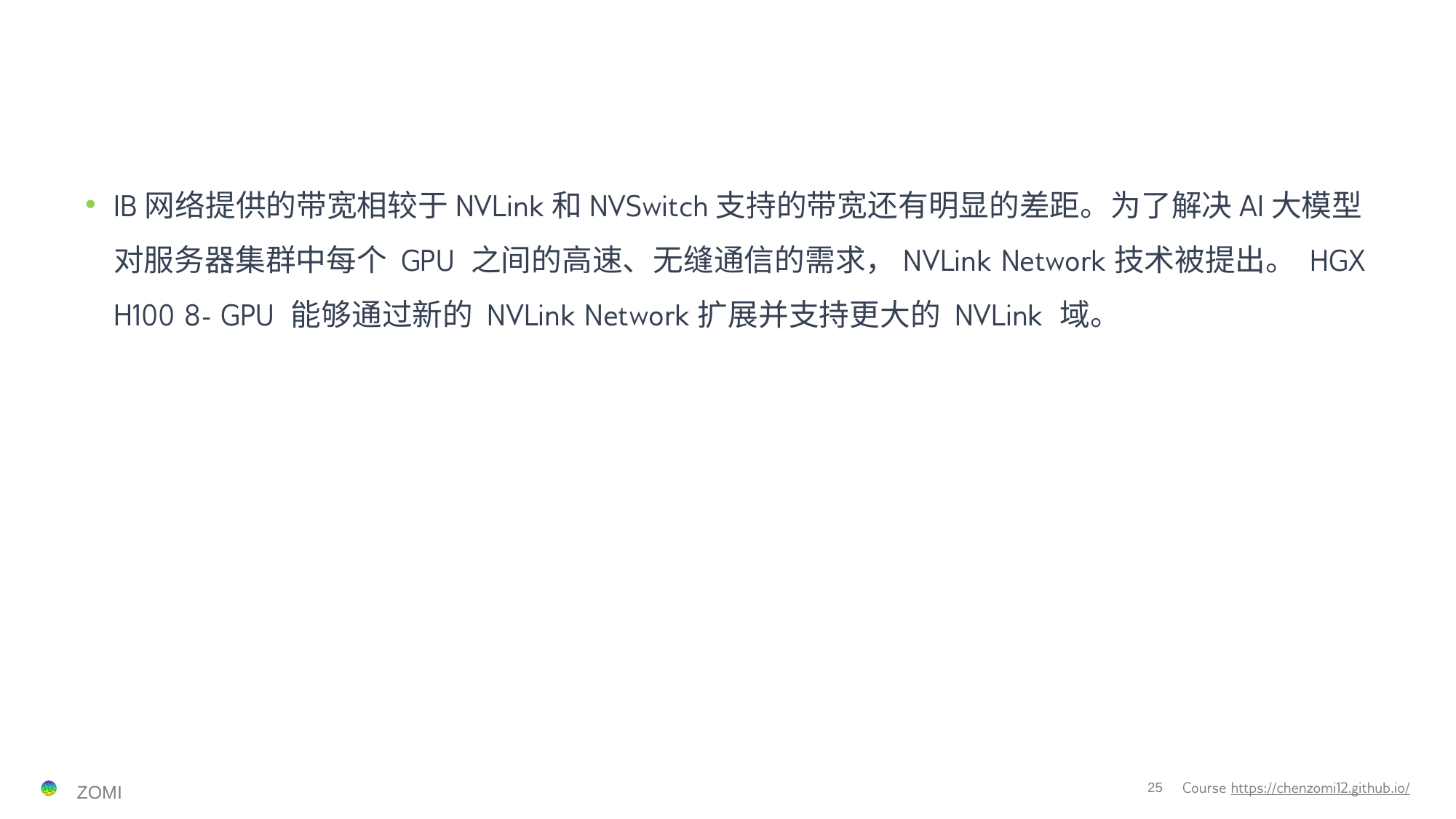

#
IB网络提供的带宽相较于NVLink和NVSwitch支持的带宽还有明显的差距。为了解决AI大模型对服务器集群中每个 GPU 之间的高速、无缝通信的需求，NVLink Network技术被提出。 HGX H100 8- GPU 能够通过新的 NVLink Network扩展并支持更大的 NVLink 域。